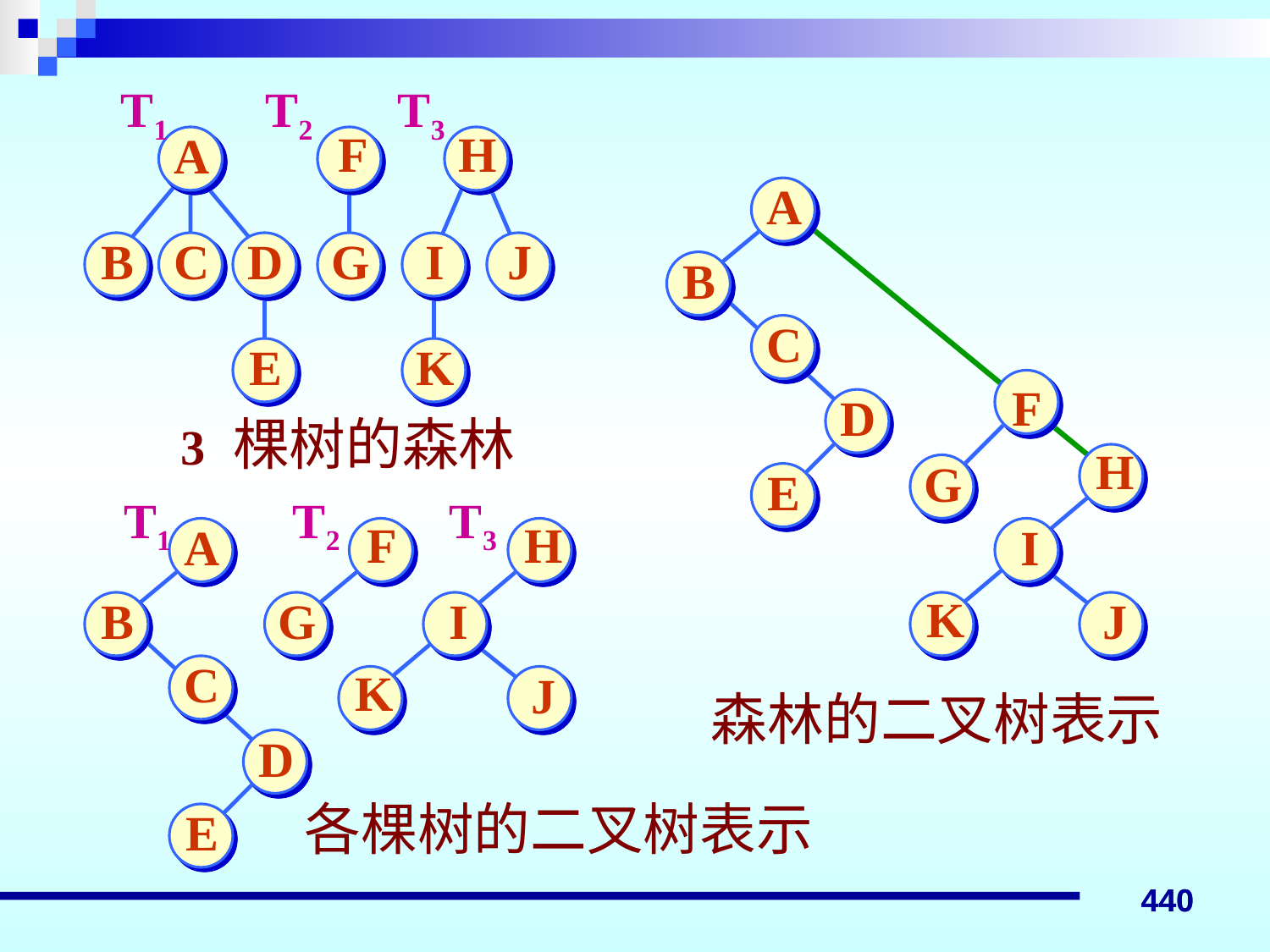

T1        T2       T3
F
H
A

B
C
D
G
I
J

E
K

A

B

C

F
D

H

G
E

I

K
J

3 棵树的森林
T1          T2         T3
F
H
A

B
G
I

C

K
J

森林的二叉树表示
D

各棵树的二叉树表示
E

440
440